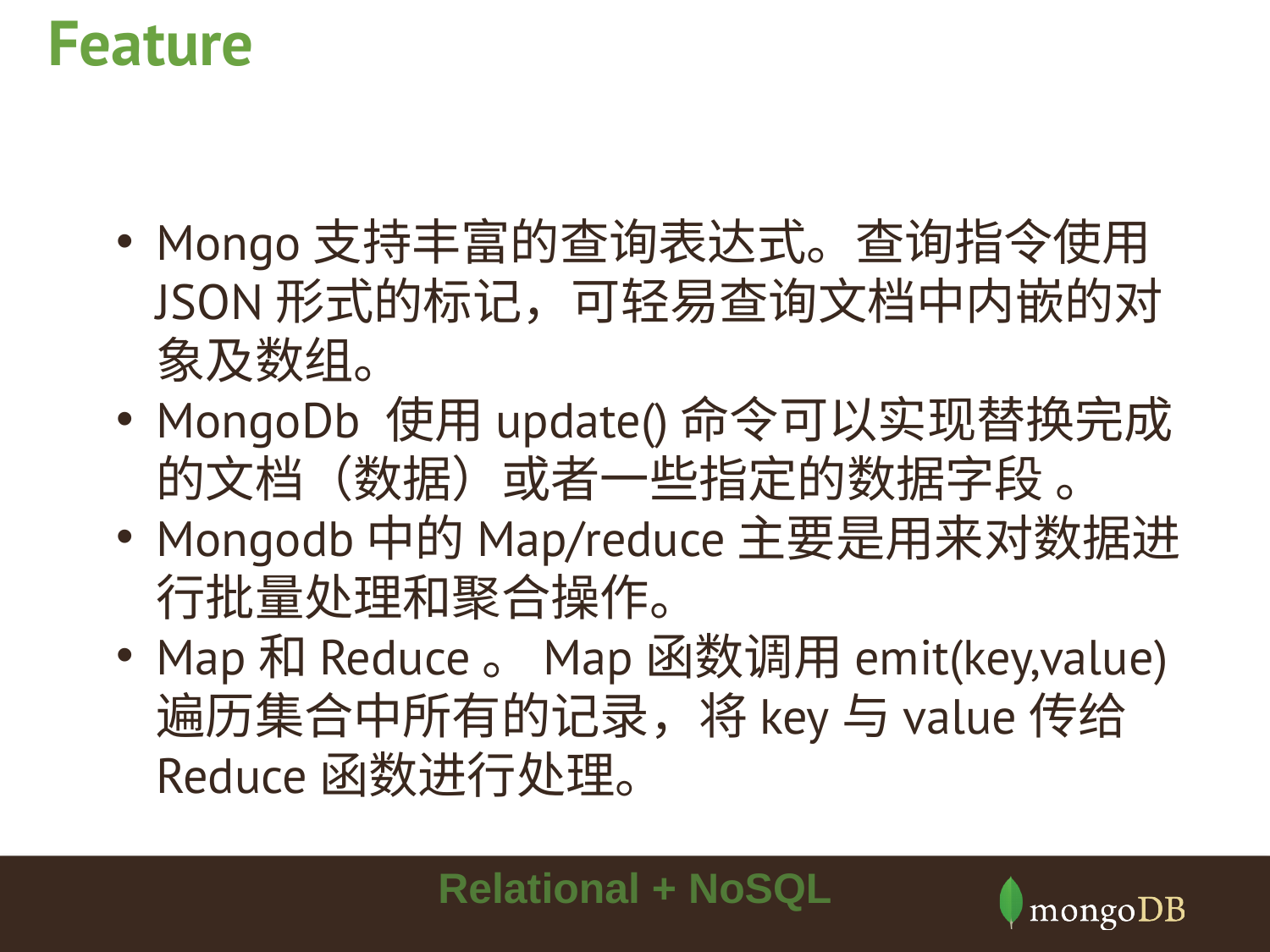

# Feature
Mongo支持丰富的查询表达式。查询指令使用JSON形式的标记，可轻易查询文档中内嵌的对象及数组。
MongoDb 使用update()命令可以实现替换完成的文档（数据）或者一些指定的数据字段 。
Mongodb中的Map/reduce主要是用来对数据进行批量处理和聚合操作。
Map和Reduce。Map函数调用emit(key,value)遍历集合中所有的记录，将key与value传给Reduce函数进行处理。

Relational + NoSQL